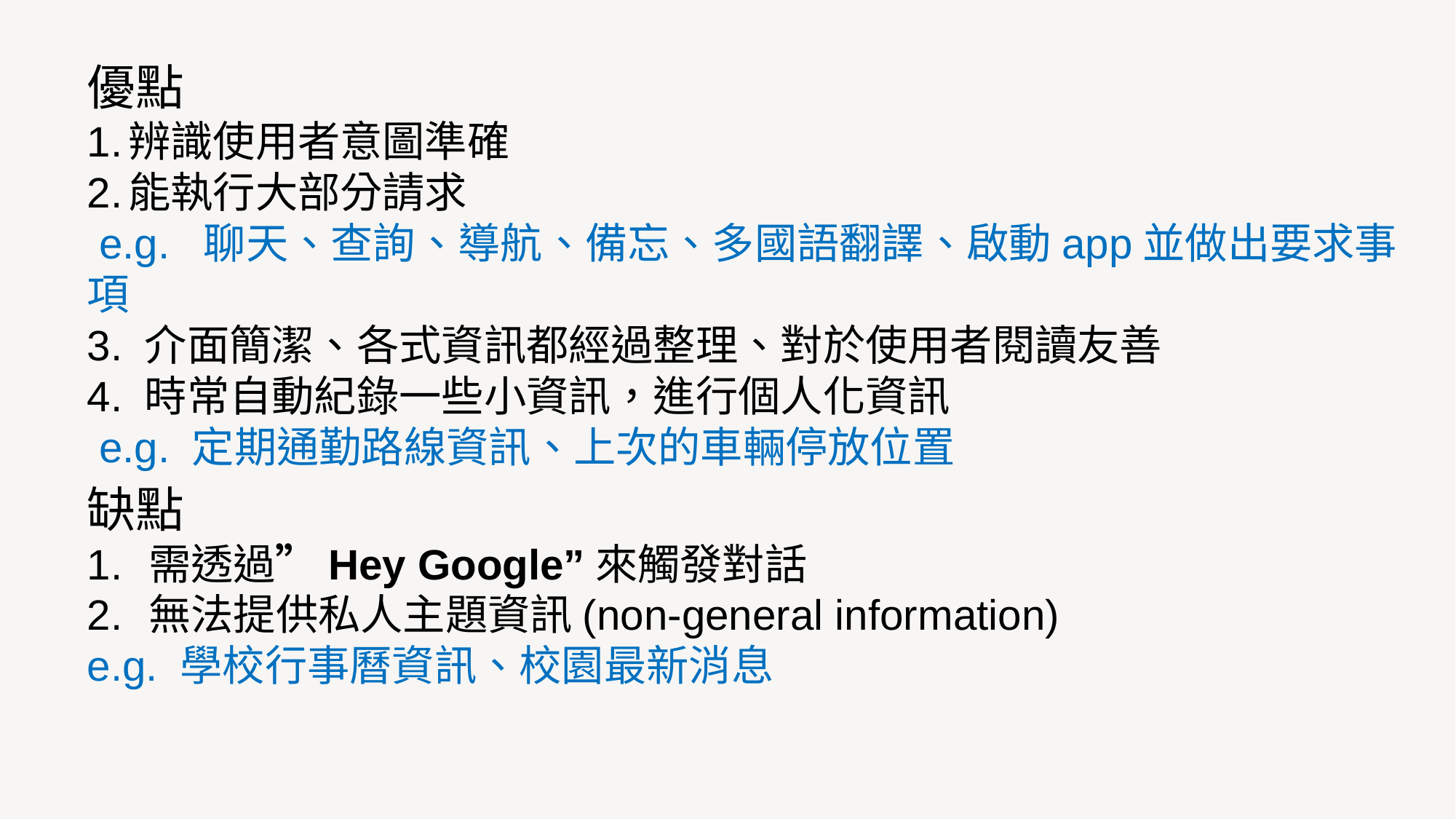

優點
辨識使用者意圖準確
能執行大部分請求
 e.g.  聊天、查詢、導航、備忘、多國語翻譯、啟動app並做出要求事項
3. 介面簡潔、各式資訊都經過整理、對於使用者閱讀友善
4. 時常自動紀錄一些小資訊，進行個人化資訊
 e.g. 定期通勤路線資訊、上次的車輛停放位置
缺點
需透過”Hey Google”來觸發對話
無法提供私人主題資訊(non-general information)
e.g. 學校行事曆資訊、校園最新消息